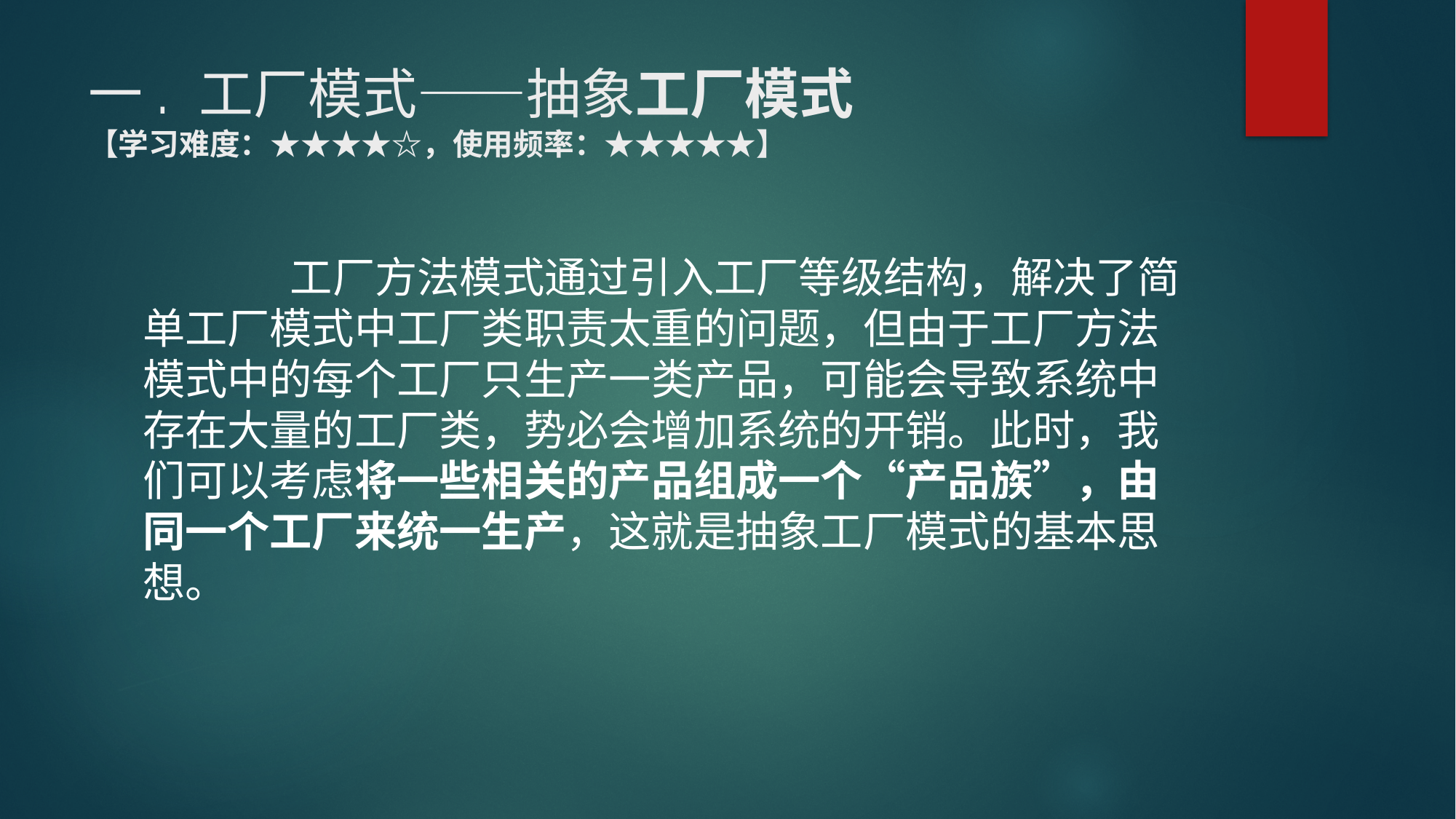

# 一. 工厂模式——抽象工厂模式 【学习难度：★★★★☆，使用频率：★★★★★】
	   工厂方法模式通过引入工厂等级结构，解决了简单工厂模式中工厂类职责太重的问题，但由于工厂方法模式中的每个工厂只生产一类产品，可能会导致系统中存在大量的工厂类，势必会增加系统的开销。此时，我们可以考虑将一些相关的产品组成一个“产品族”，由同一个工厂来统一生产，这就是抽象工厂模式的基本思想。